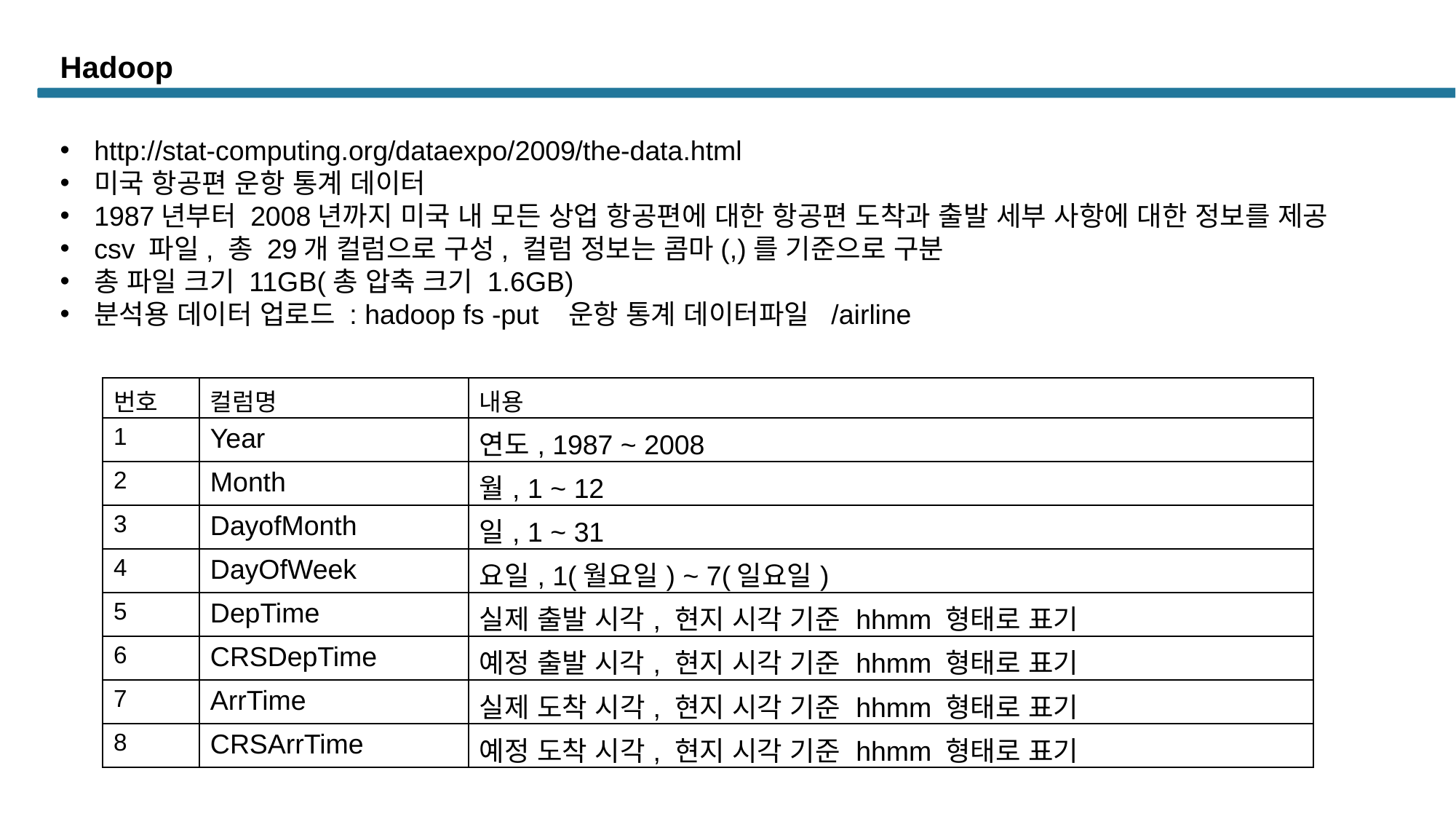

# Hadoop
http://stat-computing.org/dataexpo/2009/the-data.html
미국 항공편 운항 통계 데이터
1987년부터 2008년까지 미국 내 모든 상업 항공편에 대한 항공편 도착과 출발 세부 사항에 대한 정보를 제공
csv 파일, 총 29개 컬럼으로 구성, 컬럼 정보는 콤마(,)를 기준으로 구분
총 파일 크기 11GB(총 압축 크기 1.6GB)
분석용 데이터 업로드 : hadoop fs -put   운항 통계 데이터파일  /airline
| 번호 | 컬럼명 | 내용 |
| --- | --- | --- |
| 1 | Year | 연도, 1987 ~ 2008 |
| 2 | Month | 월, 1 ~ 12 |
| 3 | DayofMonth | 일, 1 ~ 31 |
| 4 | DayOfWeek | 요일, 1(월요일) ~ 7(일요일) |
| 5 | DepTime | 실제 출발 시각, 현지 시각 기준 hhmm 형태로 표기 |
| 6 | CRSDepTime | 예정 출발 시각, 현지 시각 기준 hhmm 형태로 표기 |
| 7 | ArrTime | 실제 도착 시각, 현지 시각 기준 hhmm 형태로 표기 |
| 8 | CRSArrTime | 예정 도착 시각, 현지 시각 기준 hhmm 형태로 표기 |